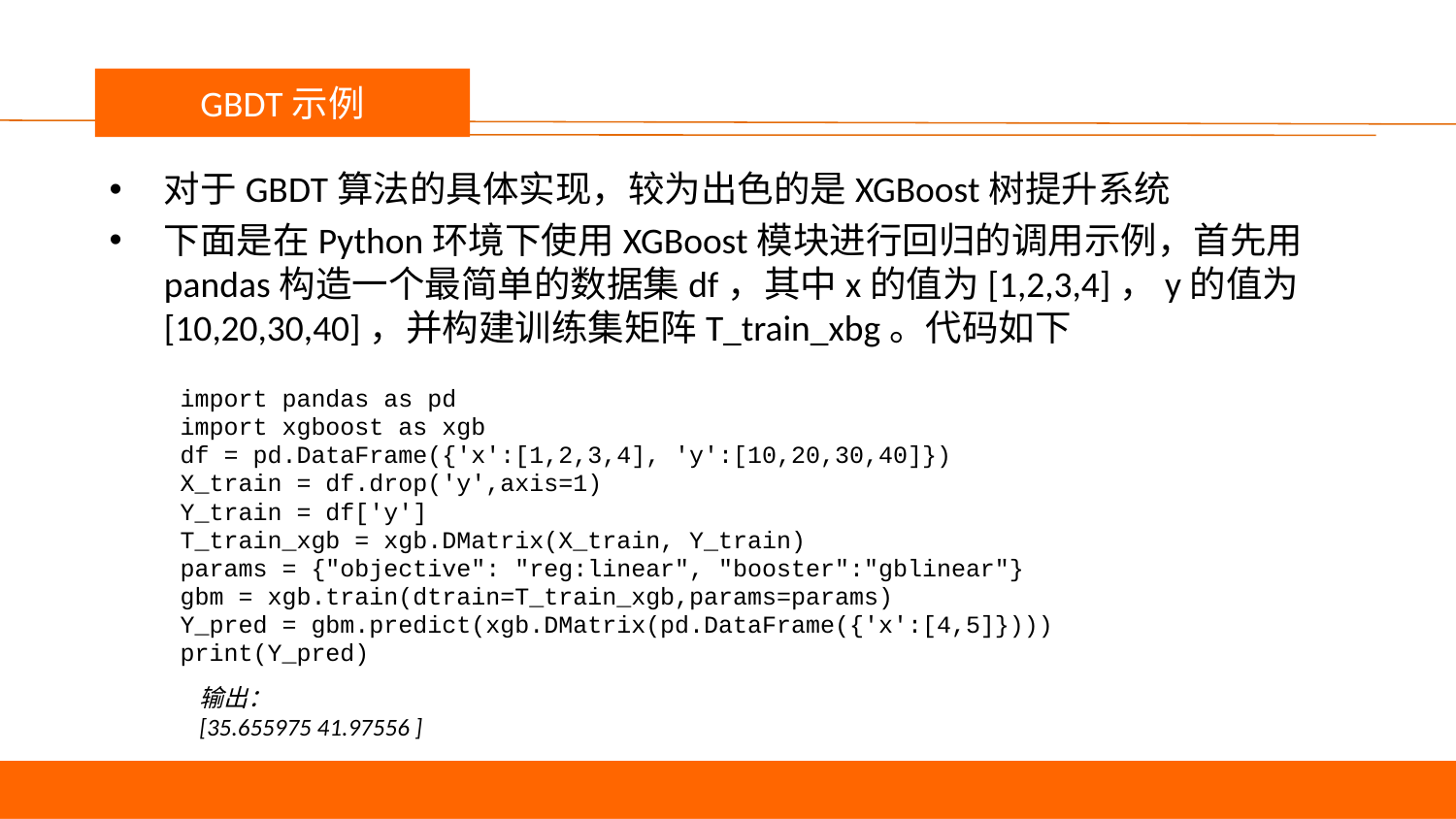

议程
GBDT示例

对于GBDT算法的具体实现，较为出色的是XGBoost树提升系统
下面是在Python环境下使用XGBoost模块进行回归的调用示例，首先用pandas构造一个最简单的数据集df，其中x的值为[1,2,3,4]，y的值为[10,20,30,40]，并构建训练集矩阵T_train_xbg。代码如下
import pandas as pd
import xgboost as xgb
df = pd.DataFrame({'x':[1,2,3,4], 'y':[10,20,30,40]})
X_train = df.drop('y',axis=1)
Y_train = df['y']
T_train_xgb = xgb.DMatrix(X_train, Y_train)
params = {"objective": "reg:linear", "booster":"gblinear"}
gbm = xgb.train(dtrain=T_train_xgb,params=params)
Y_pred = gbm.predict(xgb.DMatrix(pd.DataFrame({'x':[4,5]})))
print(Y_pred)
输出：
[35.655975 41.97556 ]